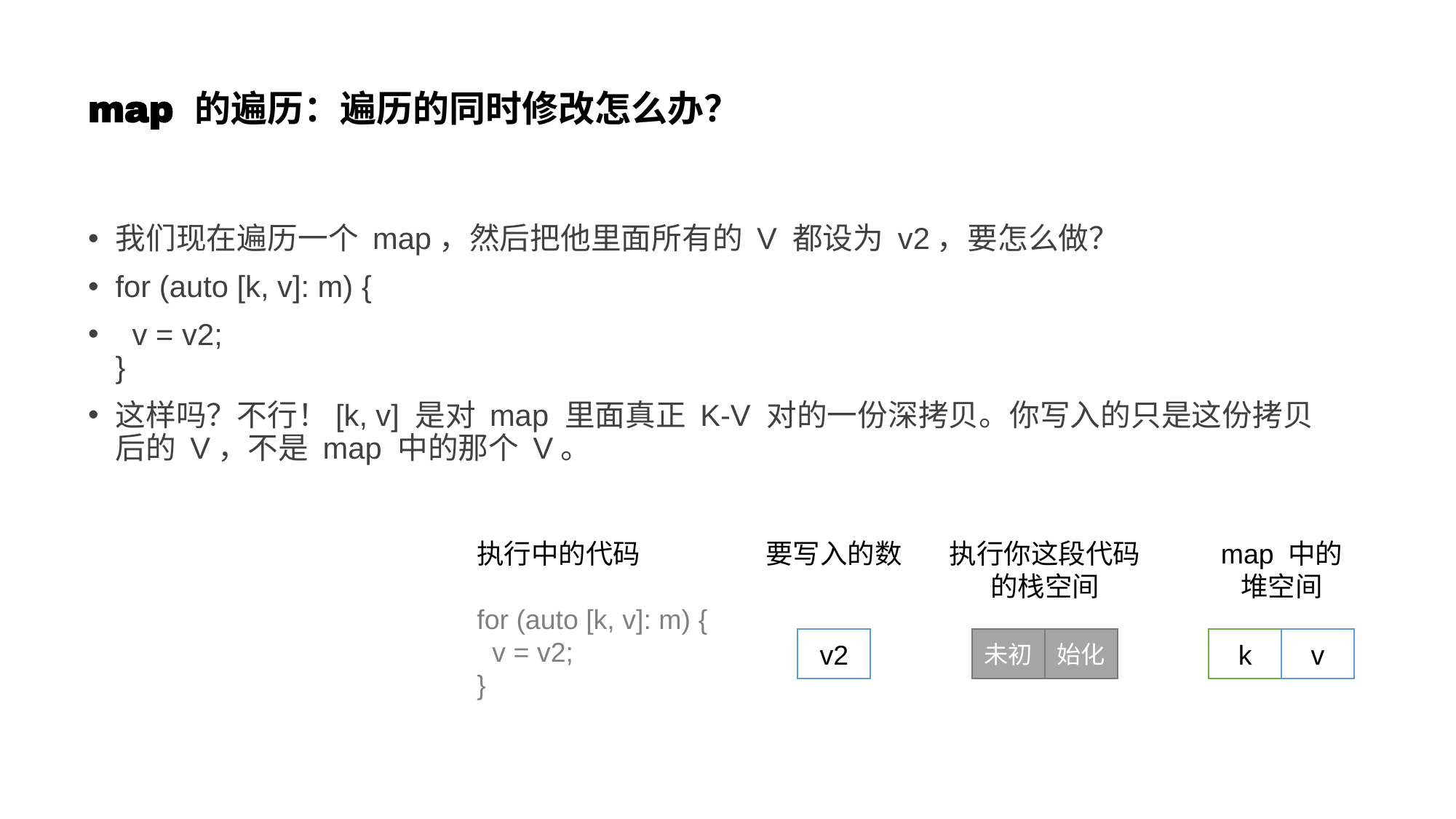

# map 的遍历：遍历的同时修改怎么办？
我们现在遍历一个 map，然后把他里面所有的 V 都设为 v2，要怎么做？
for (auto [k, v]: m) {
  v = v2;
}
这样吗？不行！[k, v] 是对 map 里面真正 K-V 对的一份深拷贝。你写入的只是这份拷贝后的 V，不是 map 中的那个 V。
执行中的代码

for (auto [k, v]: m) {
  v = v2;
}
要写入的数
执行你这段代码
的栈空间
map 中的
堆空间
v2
未初
始化
k
v